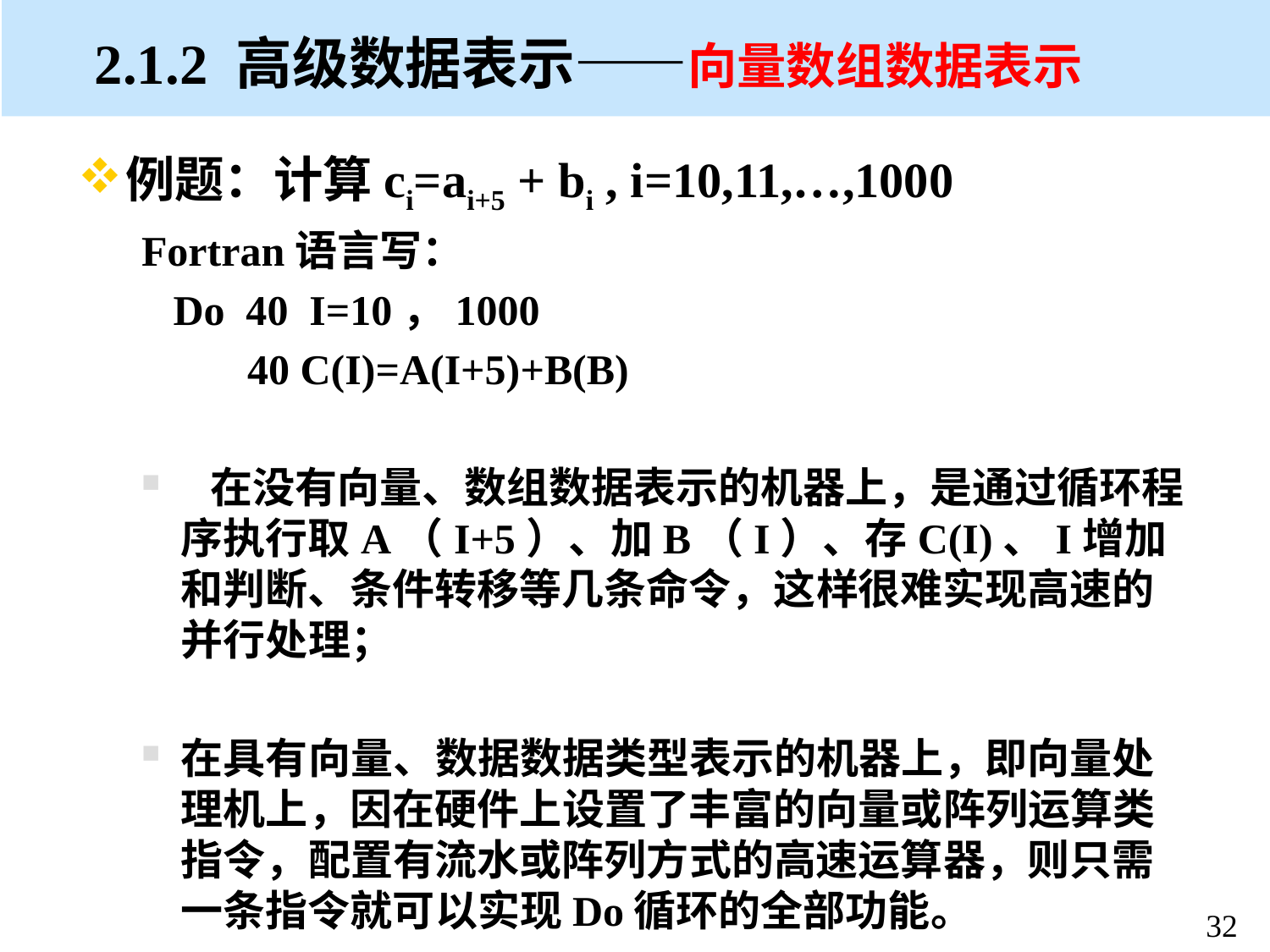

# 2.1.2 高级数据表示——向量数组数据表示
例题：计算ci=ai+5 + bi , i=10,11,…,1000
Fortran语言写：
   Do  40  I=10，1000
          40 C(I)=A(I+5)+B(B)

  在没有向量、数组数据表示的机器上，是通过循环程序执行取A（I+5）、加B（I）、存C(I)、I增加和判断、条件转移等几条命令，这样很难实现高速的并行处理；

在具有向量、数据数据类型表示的机器上，即向量处理机上，因在硬件上设置了丰富的向量或阵列运算类指令，配置有流水或阵列方式的高速运算器，则只需一条指令就可以实现Do循环的全部功能。